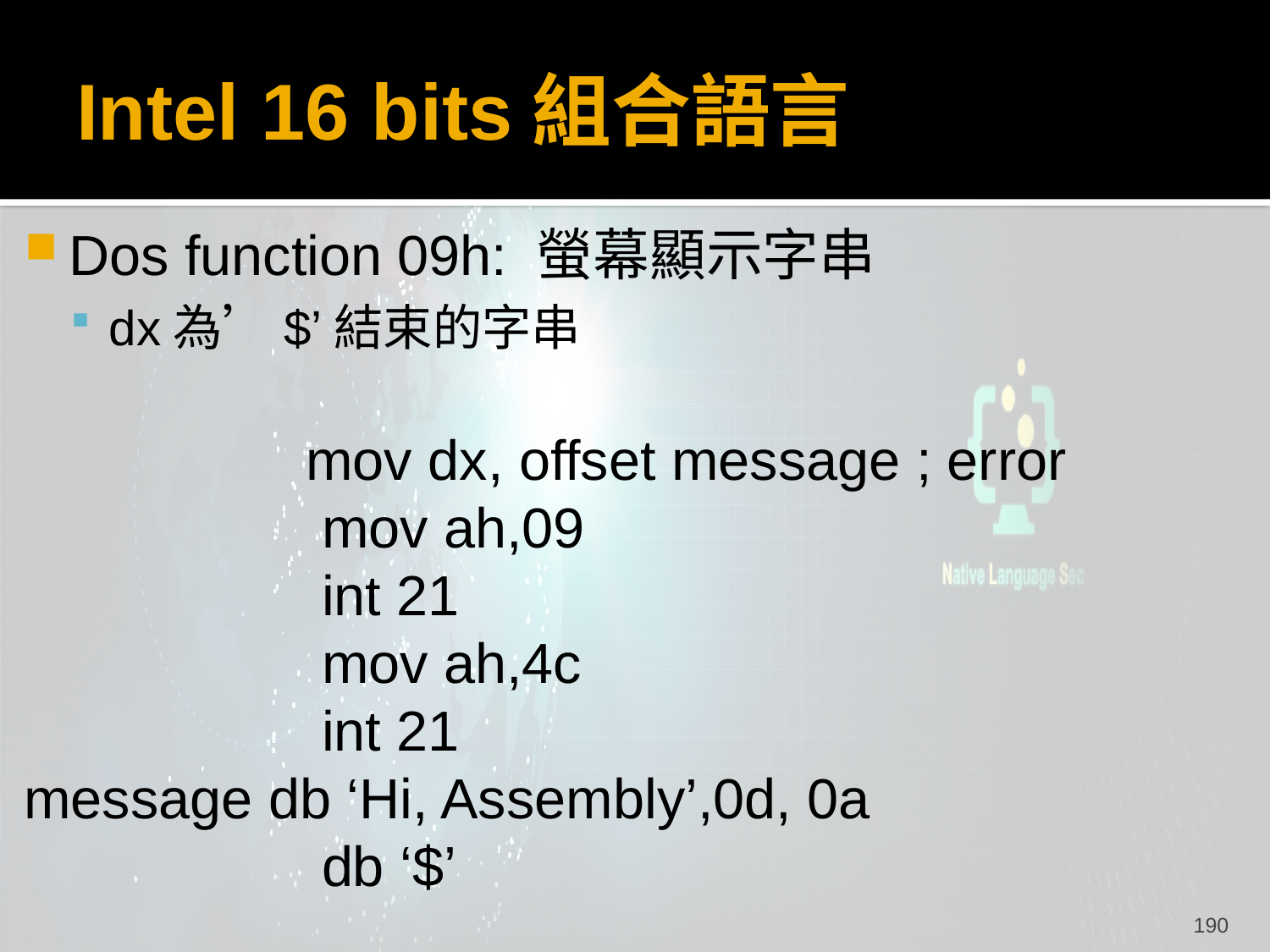

# Intel 16 bits組合語言
Dos function 09h: 螢幕顯示字串
dx為’$’結束的字串

                  mov dx, offset message ; error
                   mov ah,09
                   int 21
                   mov ah,4c
                   int 21
message db ‘Hi, Assembly’,0d, 0a
                   db ‘$’
190